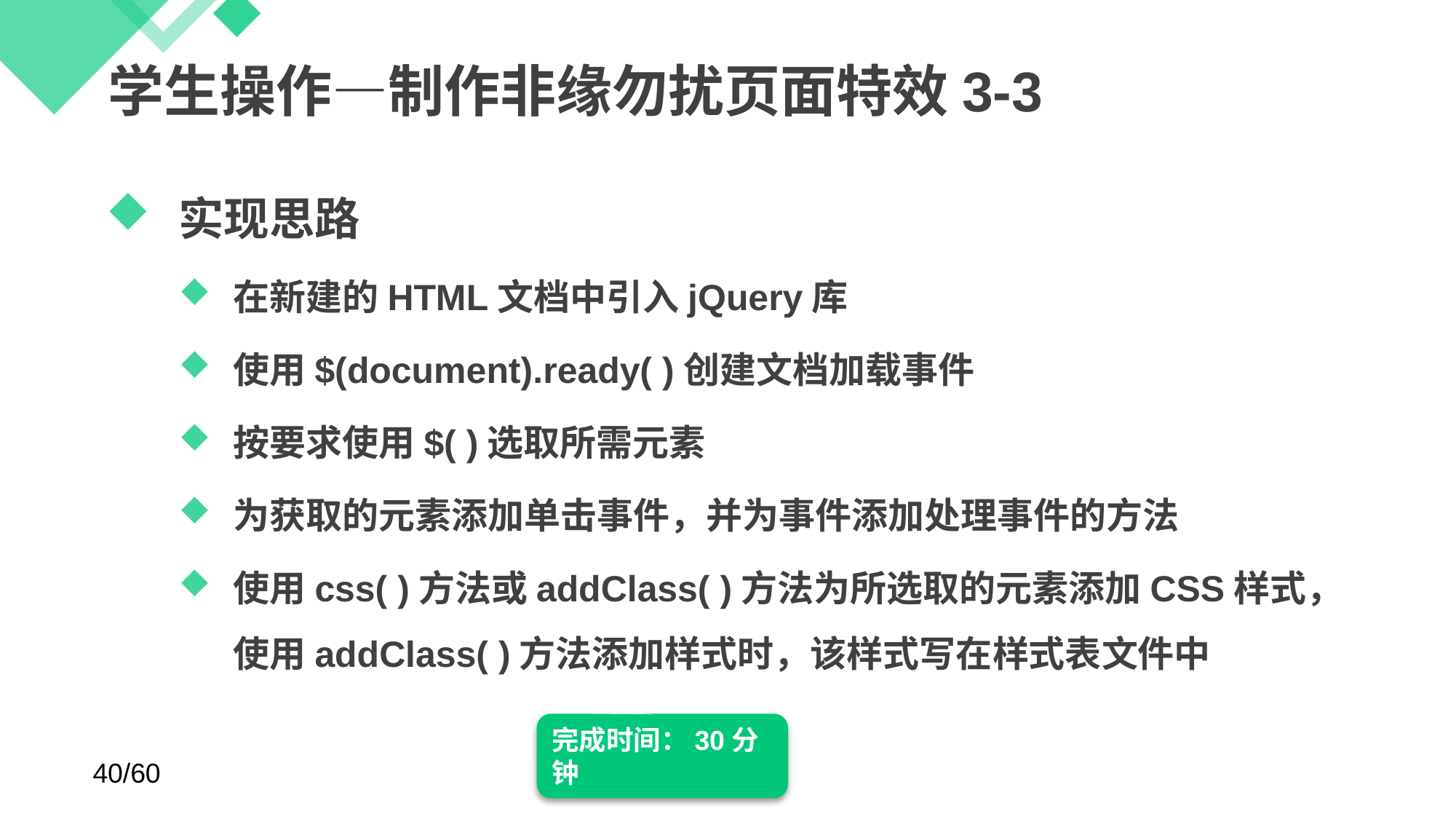

# 学生操作—制作非缘勿扰页面特效3-3
实现思路
在新建的HTML文档中引入jQuery库
使用$(document).ready( )创建文档加载事件
按要求使用$( )选取所需元素
为获取的元素添加单击事件，并为事件添加处理事件的方法
使用css( )方法或addClass( )方法为所选取的元素添加CSS样式，使用addClass( )方法添加样式时，该样式写在样式表文件中

完成时间：30分钟